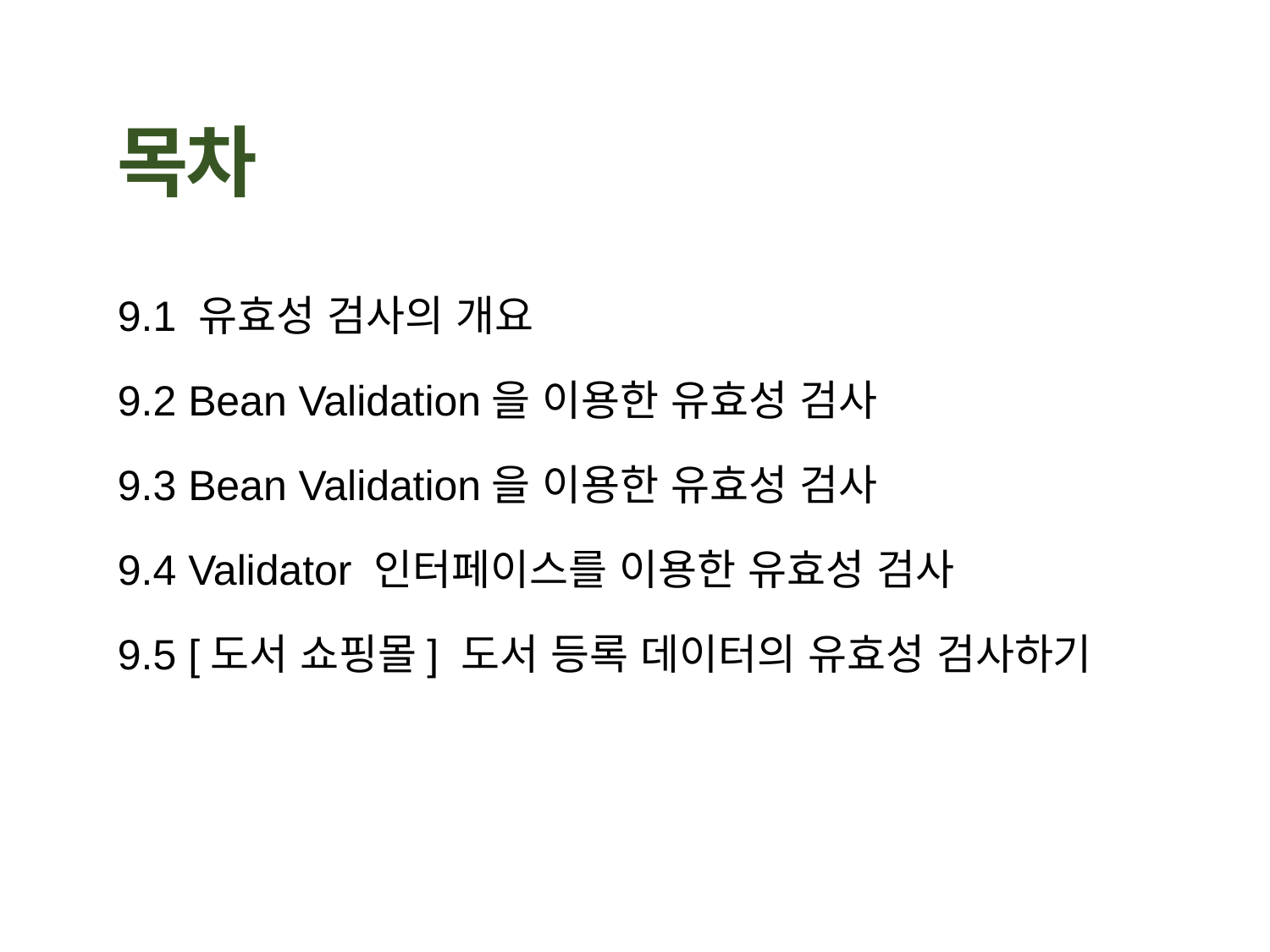

9.1 유효성 검사의 개요
9.2 Bean Validation을 이용한 유효성 검사
9.3 Bean Validation을 이용한 유효성 검사
9.4 Validator 인터페이스를 이용한 유효성 검사
9.5 [도서 쇼핑몰] 도서 등록 데이터의 유효성 검사하기